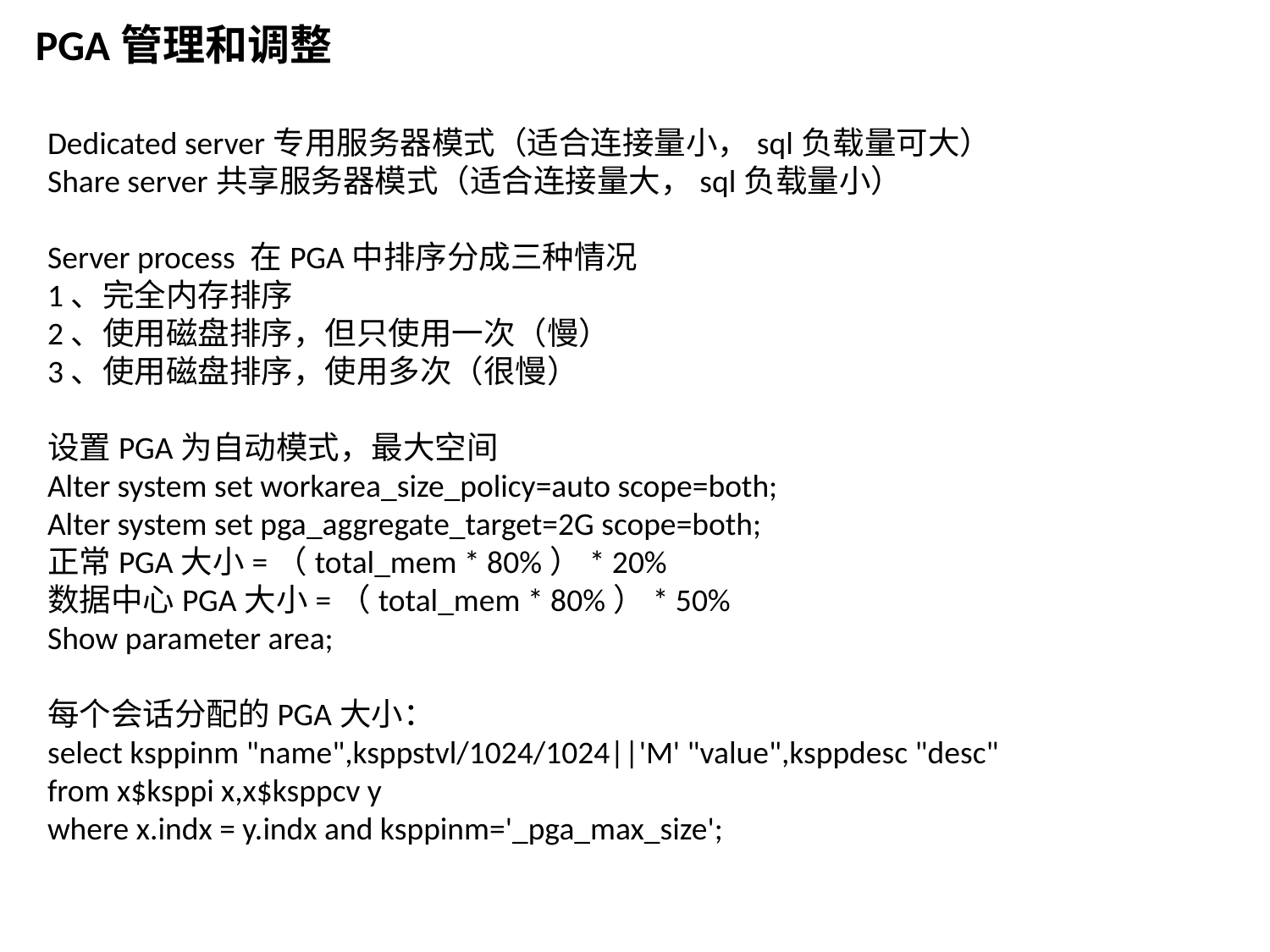

PGA管理和调整
Dedicated server专用服务器模式（适合连接量小，sql负载量可大）
Share server共享服务器模式（适合连接量大，sql负载量小）

Server process 在PGA中排序分成三种情况
1、完全内存排序
2、使用磁盘排序，但只使用一次（慢）
3、使用磁盘排序，使用多次（很慢）

设置PGA为自动模式，最大空间
Alter system set workarea_size_policy=auto scope=both;
Alter system set pga_aggregate_target=2G scope=both;
正常PGA大小=（total_mem * 80%）* 20%
数据中心PGA大小=（total_mem * 80%）* 50%
Show parameter area;

每个会话分配的PGA大小：
select ksppinm "name",ksppstvl/1024/1024||'M' "value",ksppdesc "desc"
from x$ksppi x,x$ksppcv y
where x.indx = y.indx and ksppinm='_pga_max_size';